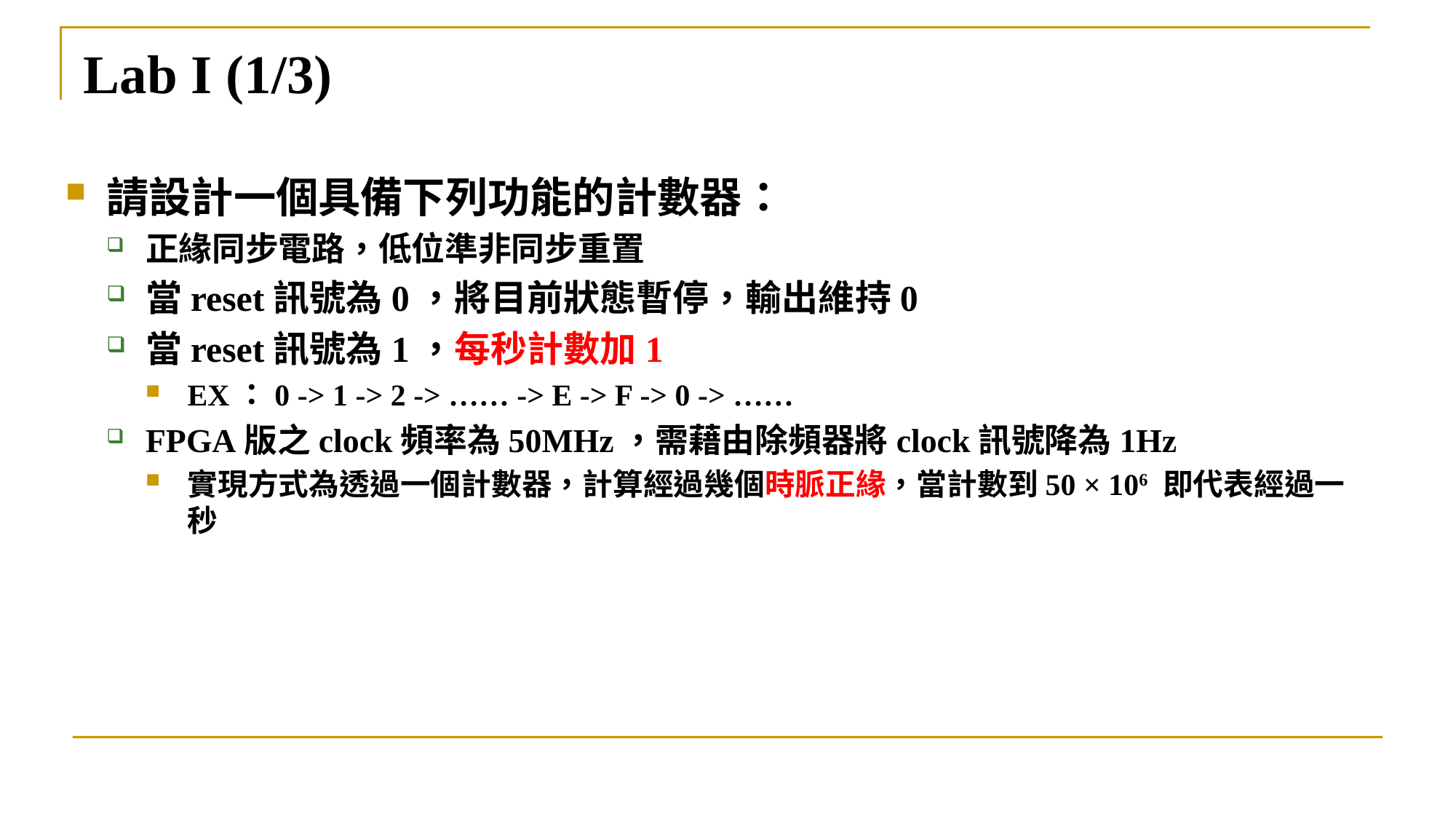

# Lab I (1/3)

請設計一個具備下列功能的計數器：
正緣同步電路，低位準非同步重置
當reset訊號為0，將目前狀態暫停，輸出維持0
當reset訊號為1，每秒計數加1
EX：0 -> 1 -> 2 -> …… -> E -> F -> 0 -> ……
FPGA版之clock頻率為50MHz，需藉由除頻器將clock訊號降為1Hz
實現方式為透過一個計數器，計算經過幾個時脈正緣，當計數到50 × 106 即代表經過一秒